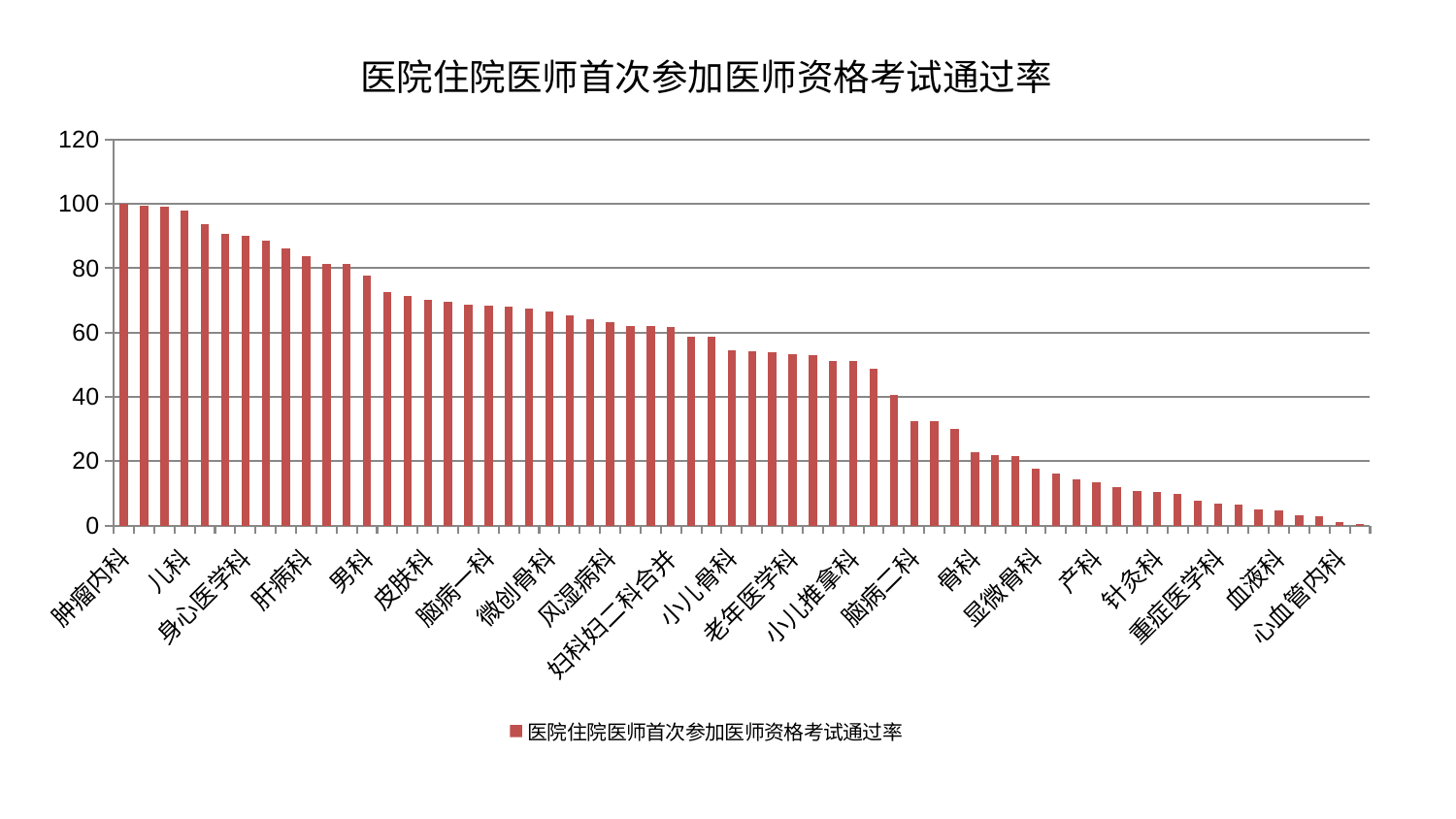

### Chart: 医院住院医师首次参加医师资格考试通过率

| Category | 医院住院医师首次参加医师资格考试通过率 |
|---|---|
| 肿瘤内科 | 99.99999999999999 |
| 推拿科 | 99.53023844978937 |
| 口腔科 | 99.2372835495884 |
| 儿科 | 97.90781625639616 |
| 心病二科 | 93.6826674013329 |
| 医院 | 90.6528740354818 |
| 身心医学科 | 89.94252858813482 |
| 中医经典科 | 88.53279758645013 |
| 泌尿外科 | 86.21310939761018 |
| 肝病科 | 83.82699381967089 |
| 脾胃科消化科合并 | 81.44610520536116 |
| 脑病三科 | 81.31204206391008 |
| 男科 | 77.64516209618075 |
| 脊柱骨科 | 72.71639949694038 |
| 运动损伤骨科 | 71.44328610997188 |
| 皮肤科 | 70.19807624268019 |
| 普通外科 | 69.58550153692005 |
| 康复科 | 68.57322828659625 |
| 脑病一科 | 68.23468630658957 |
| 神经外科 | 68.02679643981094 |
| 妇二科 | 67.33168216861148 |
| 微创骨科 | 66.57337469174055 |
| 眼科 | 65.27002026396418 |
| 综合内科 | 64.257289184344 |
| 风湿病科 | 63.317040480058026 |
| 心病四科 | 62.06337560461657 |
| 心病一科 | 62.03983064319147 |
| 妇科妇二科合并 | 61.754194024641315 |
| 关节骨科 | 58.76688730200806 |
| 肝胆外科 | 58.75501131372763 |
| 小儿骨科 | 54.48809640050998 |
| 呼吸内科 | 54.16445475899791 |
| 神经内科 | 53.85784919251603 |
| 老年医学科 | 53.1815976849327 |
| 东区肾病科 | 52.878615809580104 |
| 西区重症医学科 | 51.29078257956936 |
| 小儿推拿科 | 51.17850787603101 |
| 内分泌科 | 48.818160214257475 |
| 耳鼻喉科 | 40.73181774641558 |
| 脑病二科 | 32.53454688962408 |
| 肾脏内科 | 32.30696848317593 |
| 妇科 | 29.96234795176926 |
| 骨科 | 22.82605569350983 |
| 肾病科 | 21.82378444275943 |
| 东区重症医学科 | 21.689428221122142 |
| 显微骨科 | 17.64460311417661 |
| 美容皮肤科 | 16.189046825001803 |
| 脾胃病科 | 14.271242207505425 |
| 产科 | 13.45710278821429 |
| 胸外科 | 11.932692538115194 |
| 创伤骨科 | 10.81493944118988 |
| 针灸科 | 10.566727060900893 |
| 心病三科 | 9.74783224793195 |
| 肛肠科 | 7.710739403769778 |
| 重症医学科 | 6.672331804215126 |
| 乳腺甲状腺外科 | 6.551467925769385 |
| 治未病中心 | 5.089952378935143 |
| 血液科 | 4.773665341286574 |
| 中医外治中心 | 3.2794485174791834 |
| 周围血管科 | 2.8367804477048653 |
| 心血管内科 | 0.9188139498126441 |
| 消化内科 | 0.5488782344900981 |
249